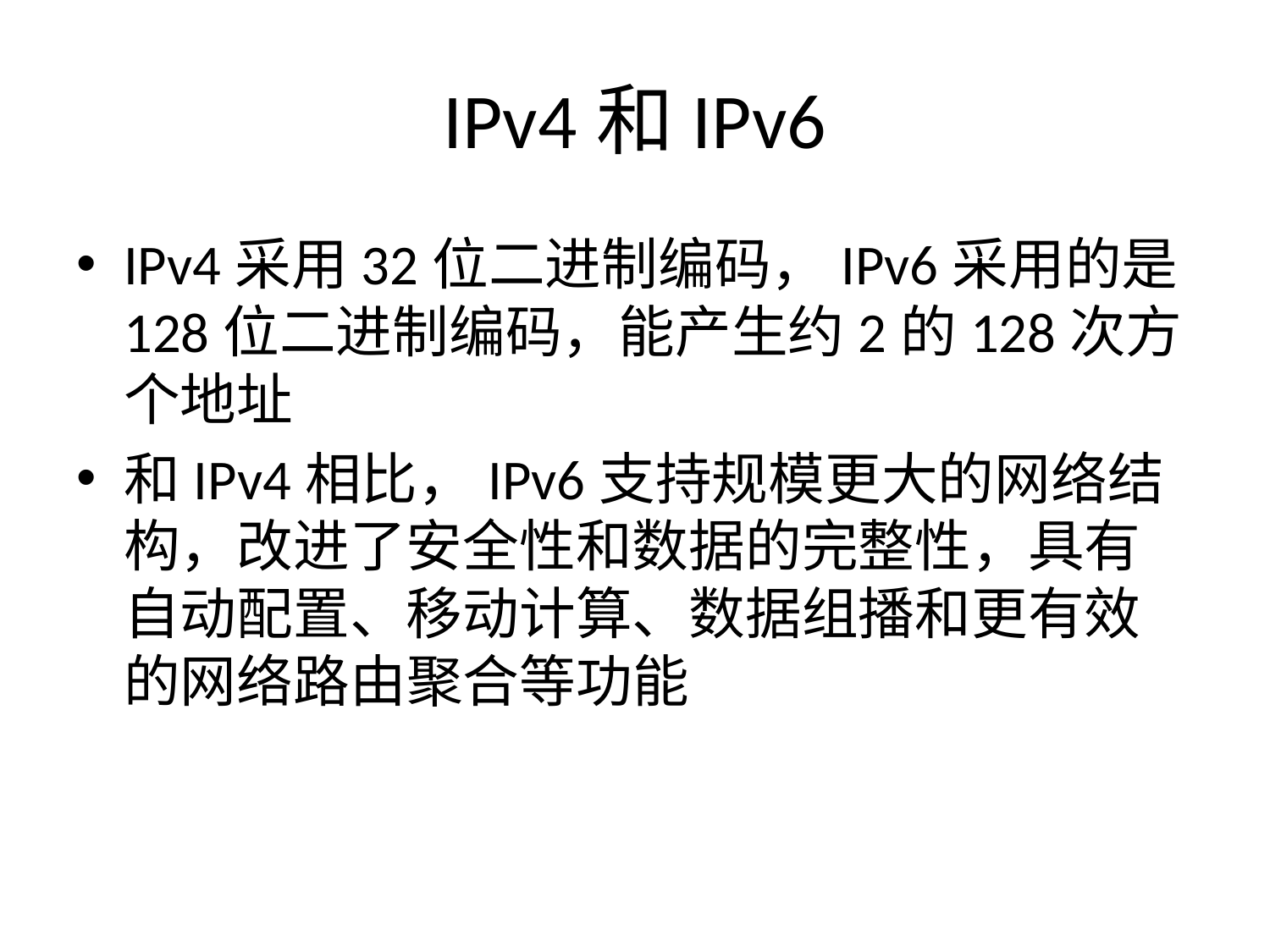

# IPv4和IPv6
IPv4采用32位二进制编码，IPv6采用的是128位二进制编码，能产生约2的128次方个地址
和IPv4相比，IPv6支持规模更大的网络结构，改进了安全性和数据的完整性，具有自动配置、移动计算、数据组播和更有效的网络路由聚合等功能